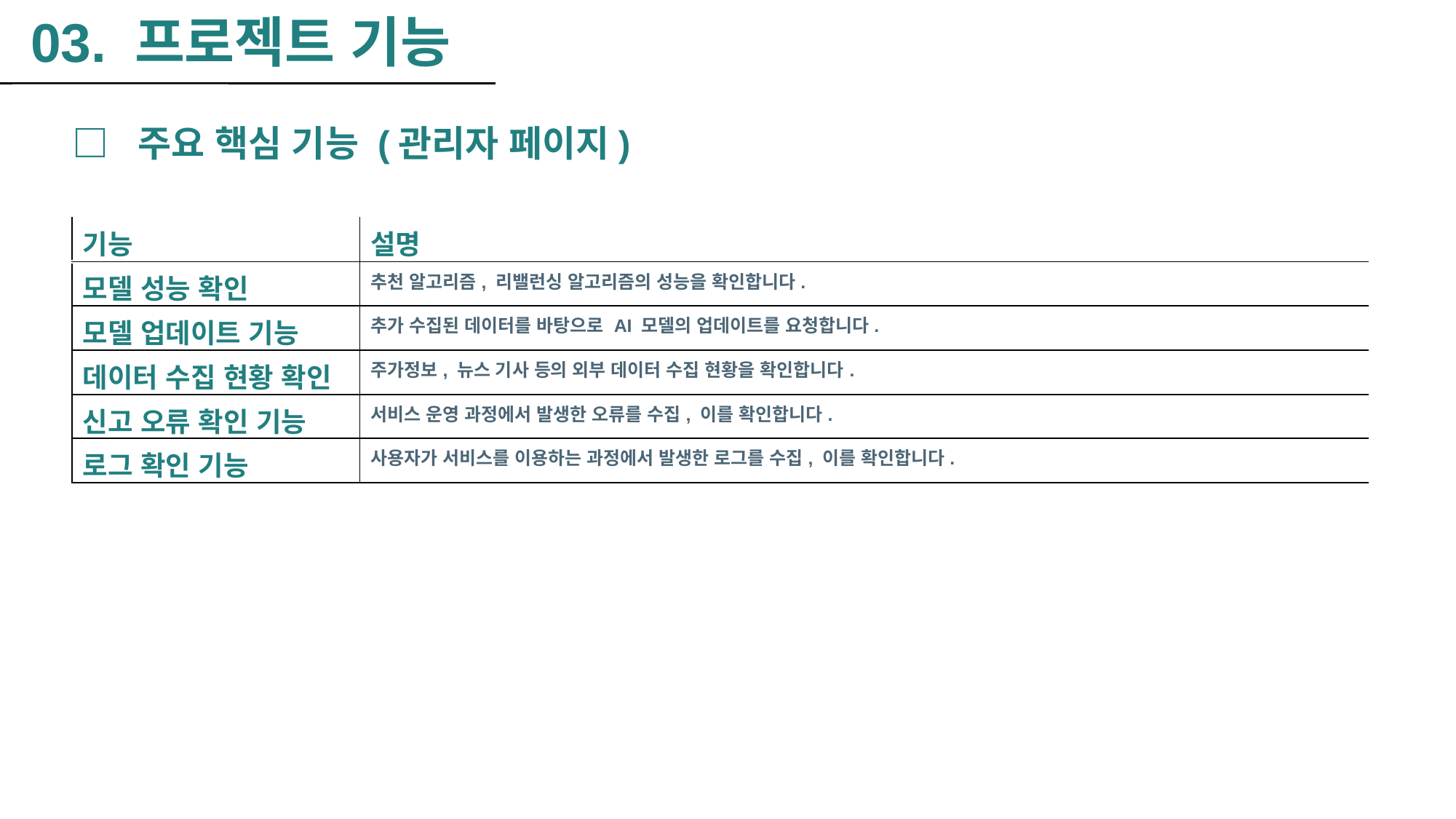

03. 프로젝트 기능

□  주요 핵심 기능 (관리자 페이지)

|  | 기능 | 설명 |
| --- | --- | --- |
|  | 모델 성능 확인 | 추천 알고리즘, 리밸런싱 알고리즘의 성능을 확인합니다. |
|  | 모델 업데이트 기능 | 추가 수집된 데이터를 바탕으로 AI 모델의 업데이트를 요청합니다. |
|  | 데이터 수집 현황 확인 | 주가정보, 뉴스 기사 등의 외부 데이터 수집 현황을 확인합니다. |
|  | 신고 오류 확인 기능 | 서비스 운영 과정에서 발생한 오류를 수집, 이를 확인합니다. |
|  | 로그 확인 기능 | 사용자가 서비스를 이용하는 과정에서 발생한 로그를 수집, 이를 확인합니다. |